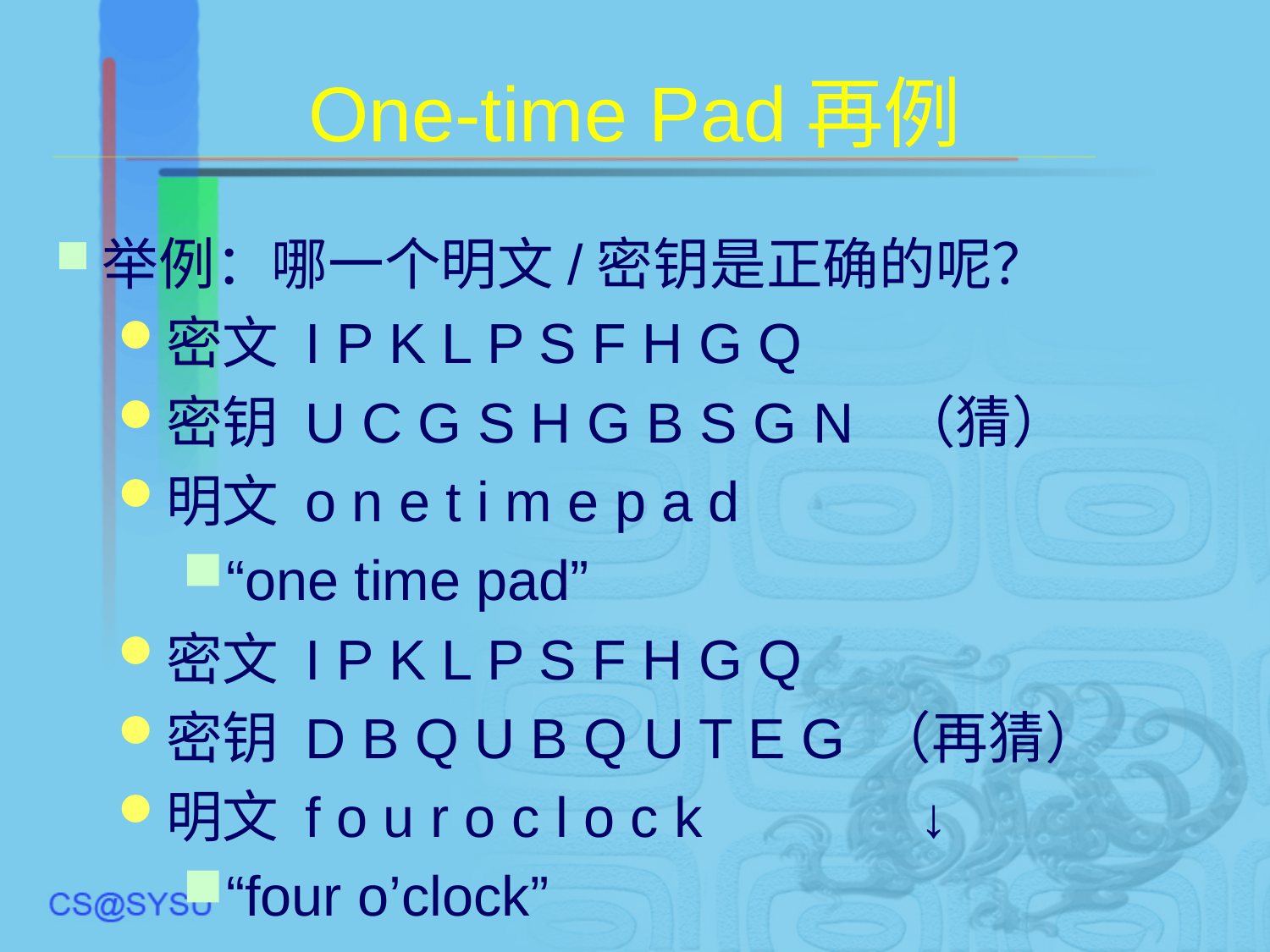

# One-time Pad再例
举例：哪一个明文/密钥是正确的呢？
密文 I P K L P S F H G Q
密钥 U C G S H G B S G N  （猜）
明文 o n e t i m e p a d
“one time pad”
密文 I P K L P S F H G Q
密钥 D B Q U B Q U T E G （再猜）
明文 f o u r o c l o c k		↓
“four o’clock”